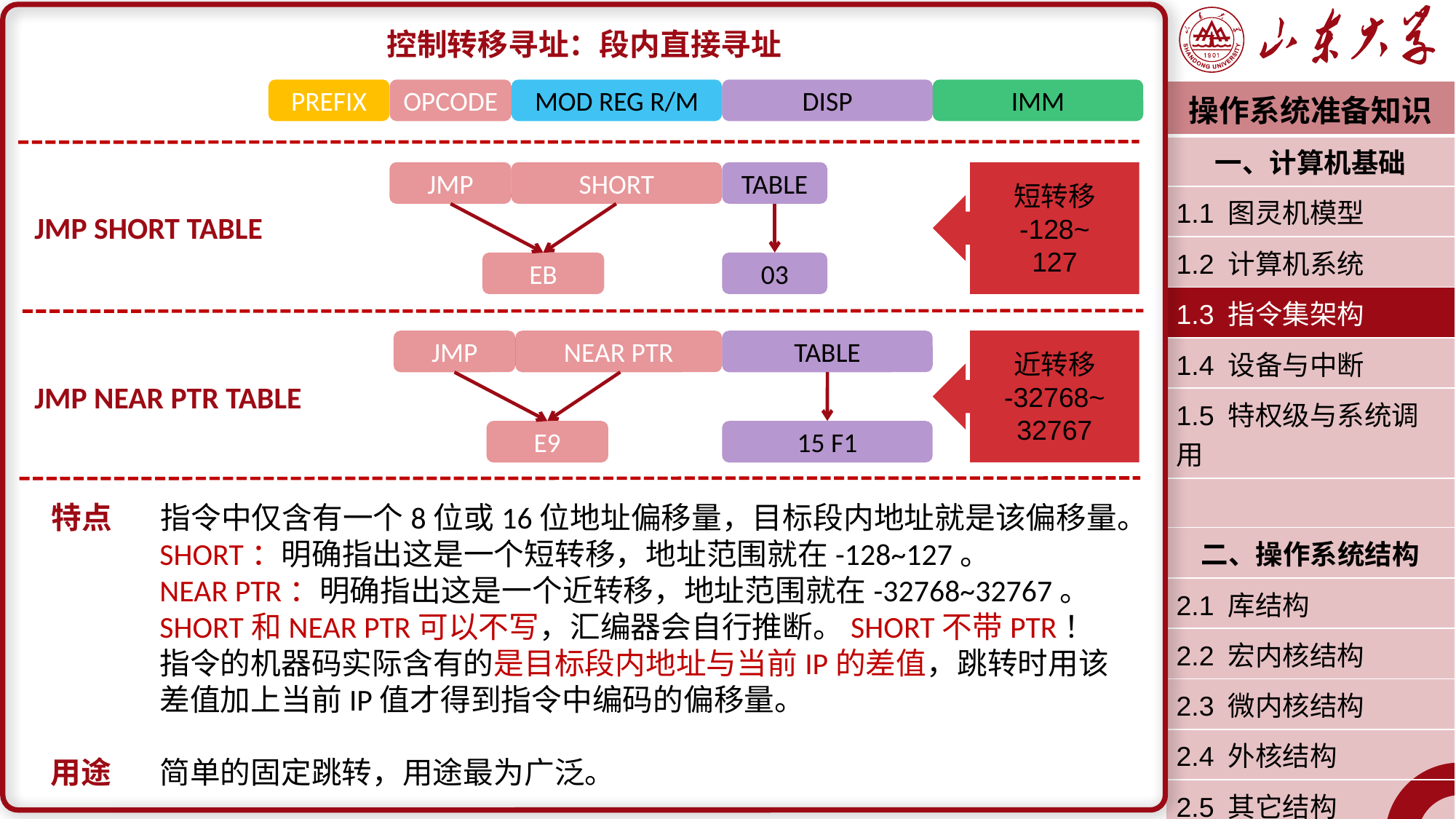

控制转移寻址：段内直接寻址

特点	指令中仅含有一个8位或16位地址偏移量，目标段内地址就是该偏移量。
	SHORT：明确指出这是一个短转移，地址范围就在-128~127。
	NEAR PTR：明确指出这是一个近转移，地址范围就在-32768~32767。
	SHORT和NEAR PTR可以不写，汇编器会自行推断。SHORT不带PTR！
	指令的机器码实际含有的是目标段内地址与当前IP的差值，跳转时用该	差值加上当前IP值才得到指令中编码的偏移量。

用途	简单的固定跳转，用途最为广泛。
PREFIX
OPCODE
MOD REG R/M
DISP
IMM
| 操作系统准备知识 |
| --- |
| 一、计算机基础 |
| 1.1 图灵机模型 |
| 1.2 计算机系统 |
| 1.3 指令集架构 |
| 1.4 设备与中断 |
| 1.5 特权级与系统调用 |
|  |
| 二、操作系统结构 |
| 2.1 库结构 |
| 2.2 宏内核结构 |
| 2.3 微内核结构 |
| 2.4 外核结构 |
| 2.5 其它结构 |
| 潘润宇 2023.02 |
JMP
SHORT
TABLE
短转移
-128~
127
JMP SHORT TABLE
EB
03
JMP
NEAR PTR
TABLE
近转移
-32768~
32767
JMP NEAR PTR TABLE
E9
15 F1